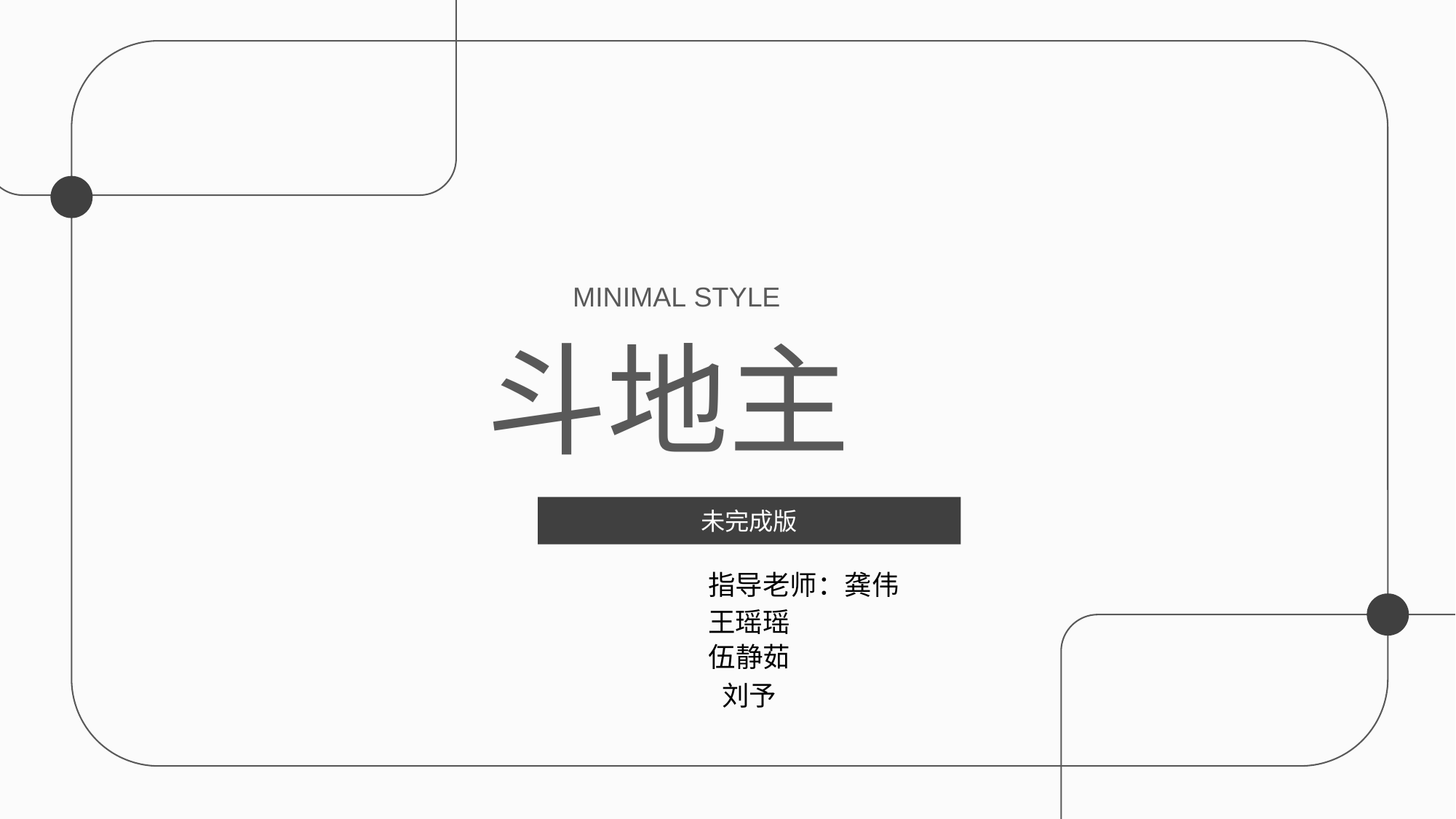

MINIMAL STYLE
斗地主

未完成版
指导老师：龚伟
王瑶瑶
伍静茹
刘予